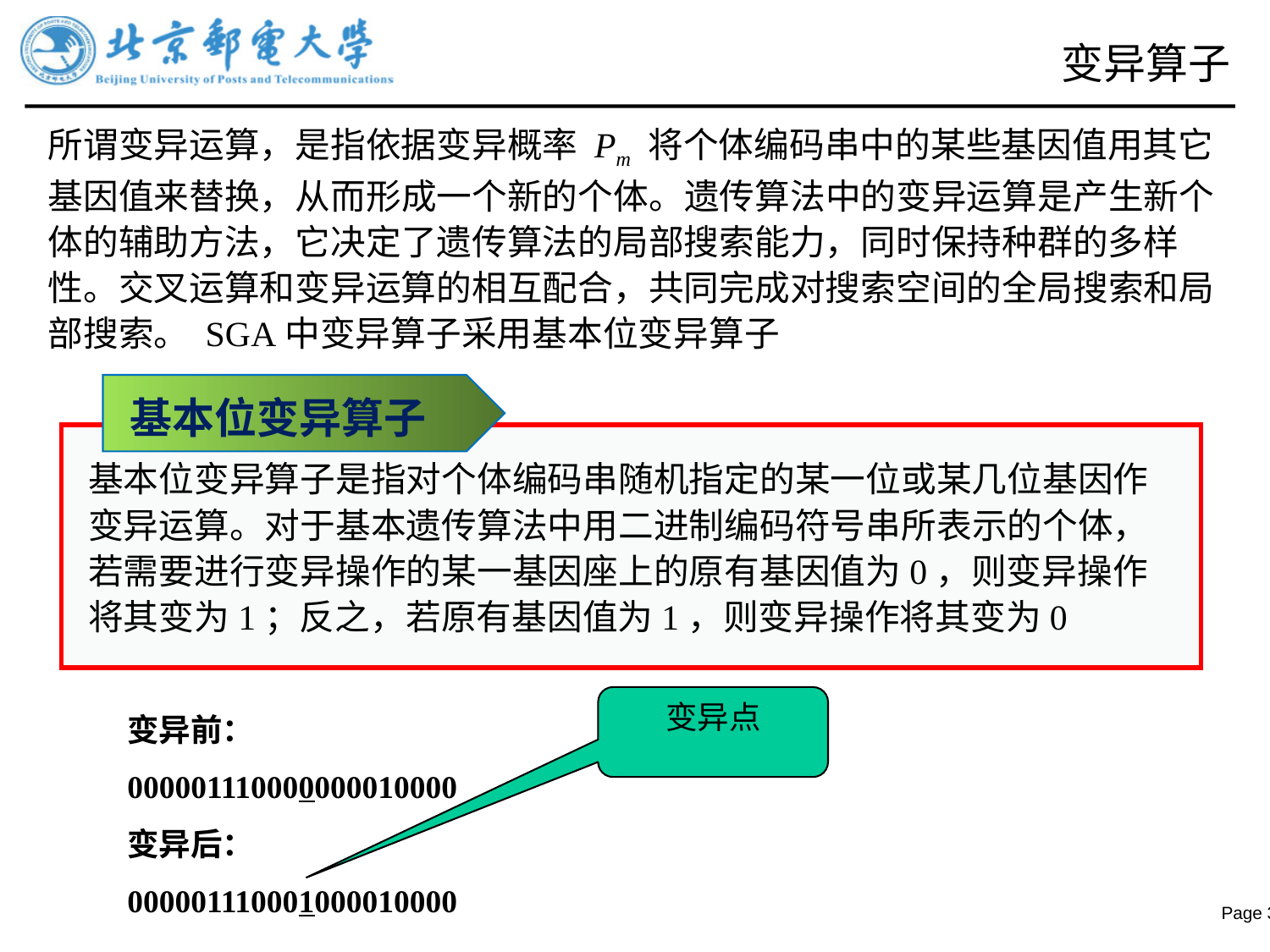

# 变异算子
所谓变异运算，是指依据变异概率 Pm 将个体编码串中的某些基因值用其它基因值来替换，从而形成一个新的个体。遗传算法中的变异运算是产生新个体的辅助方法，它决定了遗传算法的局部搜索能力，同时保持种群的多样性。交叉运算和变异运算的相互配合，共同完成对搜索空间的全局搜索和局部搜索。 SGA中变异算子采用基本位变异算子

基本位变异算子

基本位变异算子是指对个体编码串随机指定的某一位或某几位基因作变异运算。对于基本遗传算法中用二进制编码符号串所表示的个体，若需要进行变异操作的某一基因座上的原有基因值为0，则变异操作将其变为1；反之，若原有基因值为1，则变异操作将其变为0
变异前：
000001110000000010000
变异后：
000001110001000010000
变异点